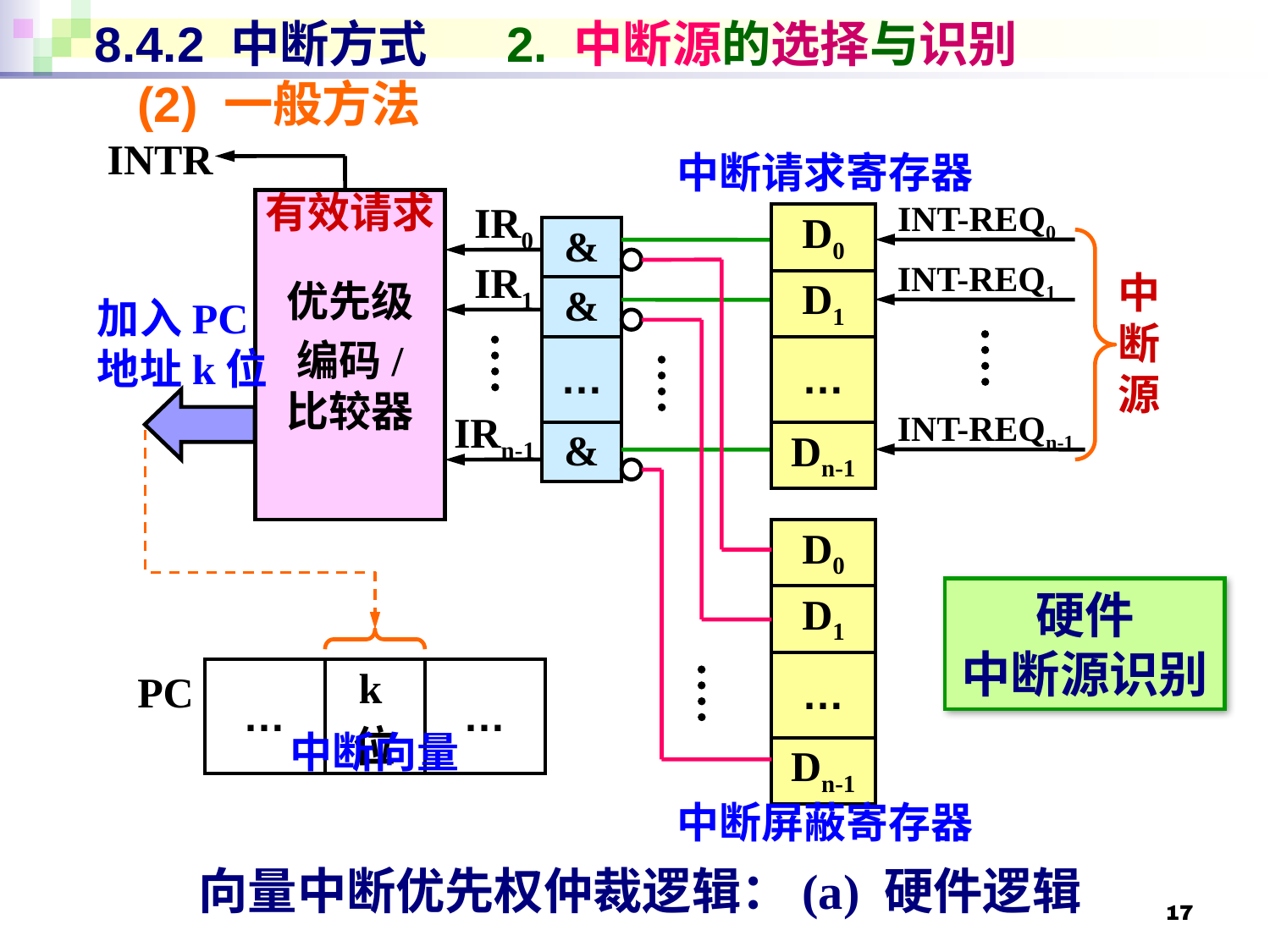

# 8.4.2 中断方式      2. 中断源的选择与识别
(2) 一般方法
INTR
中断请求寄存器

有效请求
优先级
编码/
比较器
IR0
INT-REQ0
| D0 |
| --- |
| D1 |
| … |
| Dn-1 |
| & |
| --- |
| & |
| … |
| & |

IR1

INT-REQ1

中断源
加入PC
地址k位

IRn-1
INT-REQn-1

| D0 |
| --- |
| D1 |
| … |
| Dn-1 |

硬件
中断源识别

PC
| … | k位 | … |
| --- | --- | --- |

中断向量

中断屏蔽寄存器
向量中断优先权仲裁逻辑：(a) 硬件逻辑
17